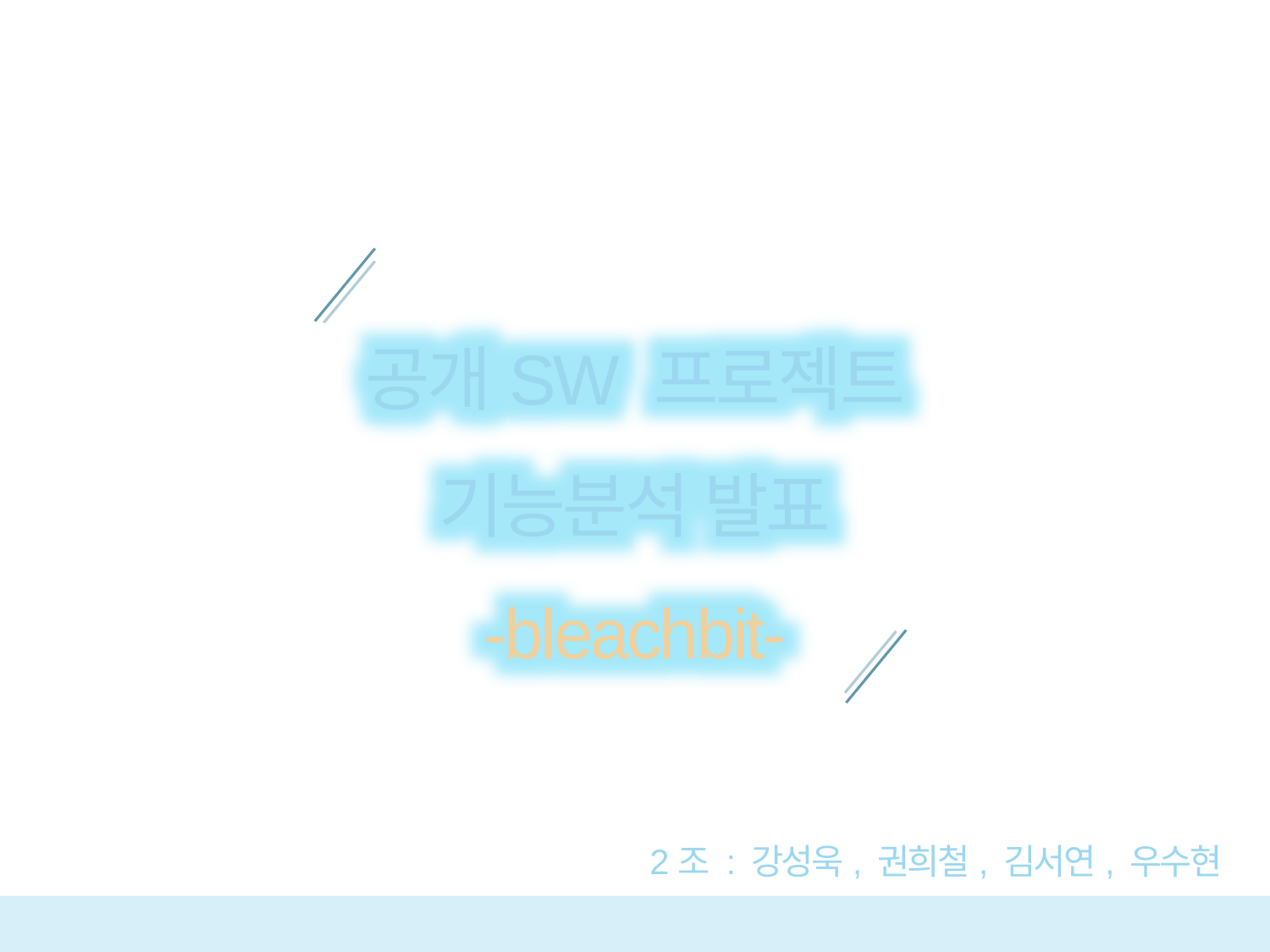

공개SW 프로젝트
기능분석 발표
-bleachbit-
2조 : 강성욱, 권희철, 김서연, 우수현